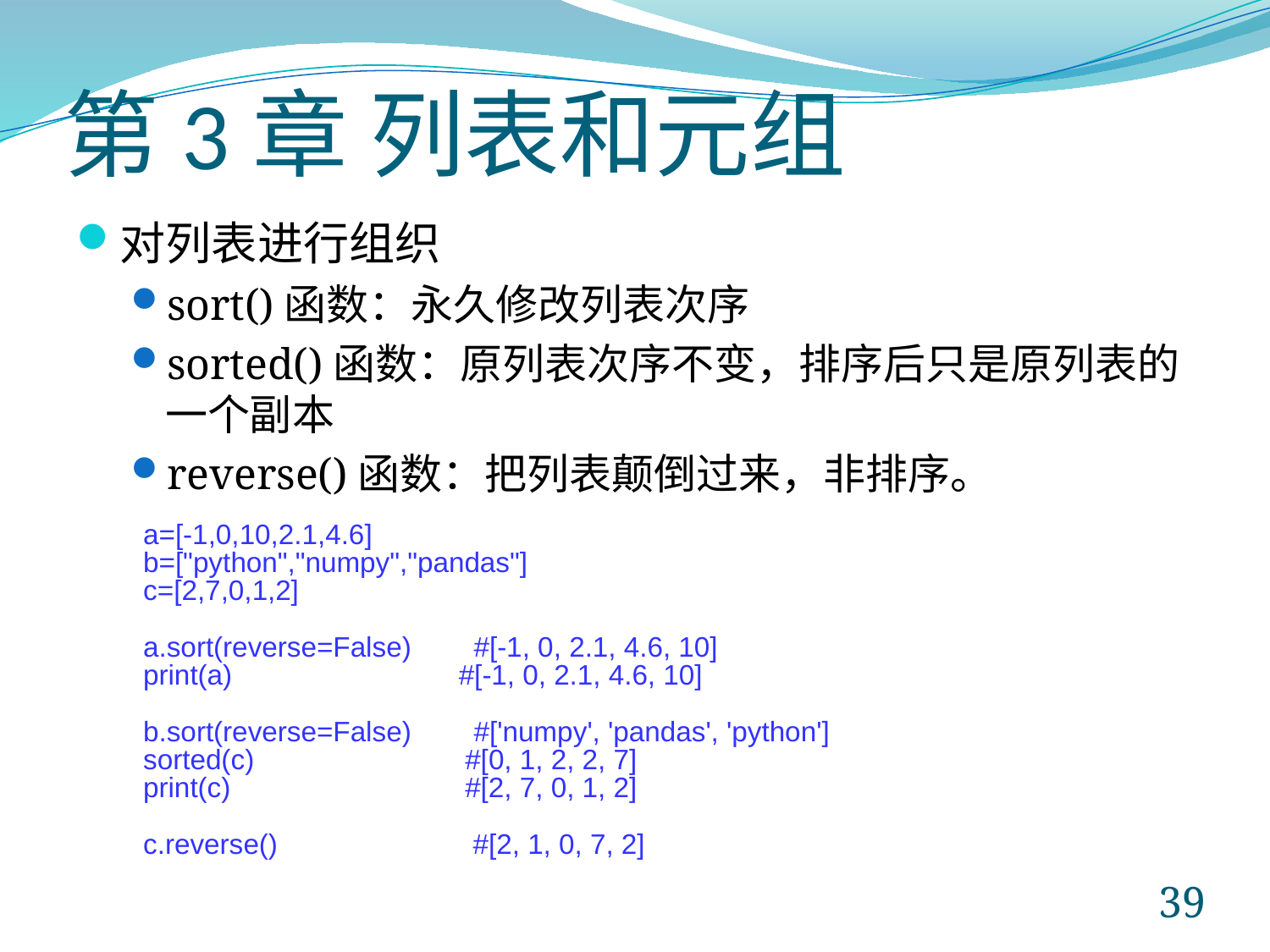

# 第3章 列表和元组
对列表进行组织
sort()函数：永久修改列表次序
sorted()函数：原列表次序不变，排序后只是原列表的一个副本
reverse()函数：把列表颠倒过来，非排序。

a=[-1,0,10,2.1,4.6]
b=["python","numpy","pandas"]
c=[2,7,0,1,2]

a.sort(reverse=False)        #[-1, 0, 2.1, 4.6, 10]
print(a)                             #[-1, 0, 2.1, 4.6, 10]

b.sort(reverse=False)        #['numpy', 'pandas', 'python']
sorted(c)                           #[0, 1, 2, 2, 7]
print(c)                              #[2, 7, 0, 1, 2]

c.reverse()                         #[2, 1, 0, 7, 2]
39